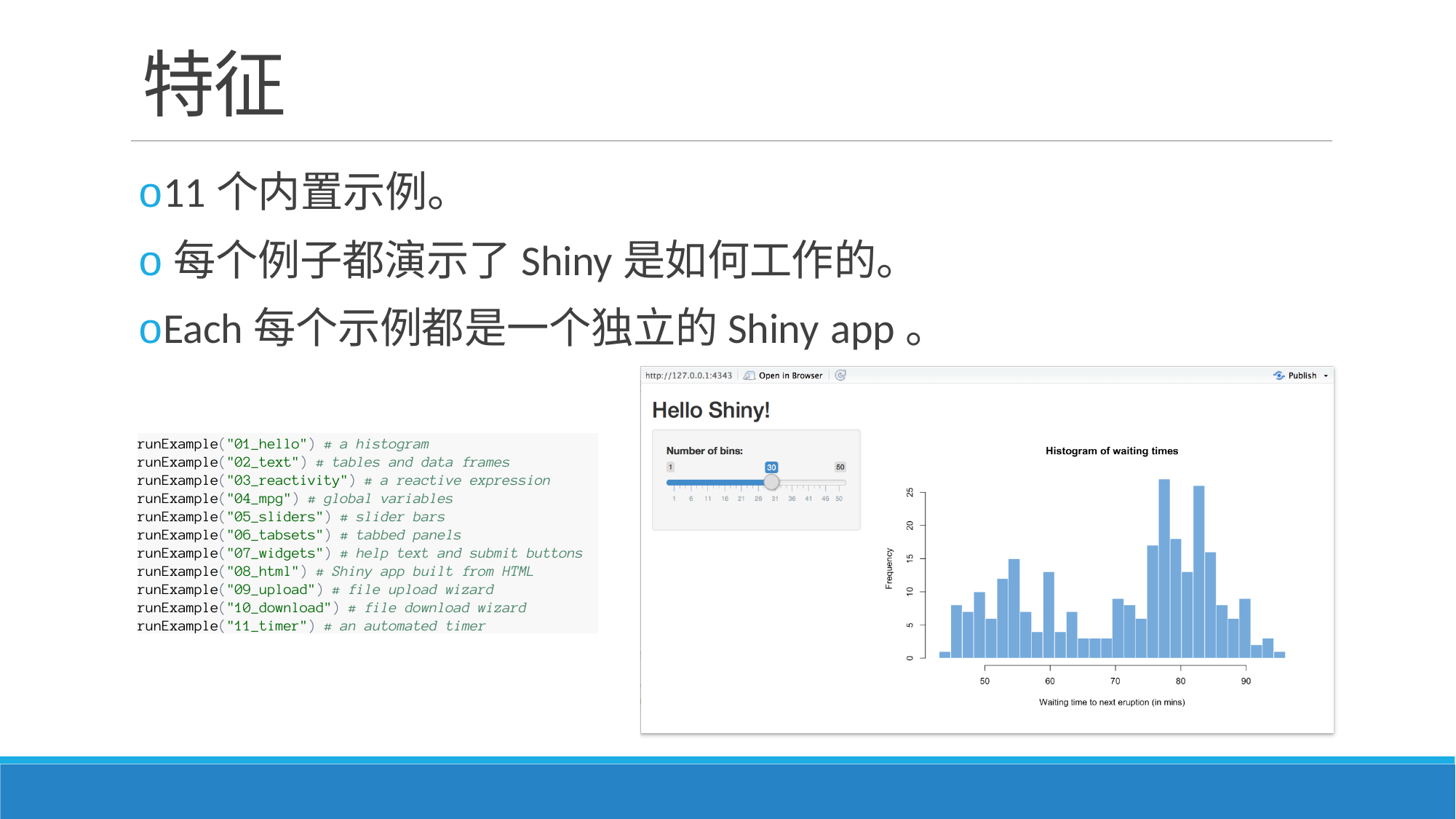

# 特征
o11个内置示例。
o每个例子都演示了Shiny是如何工作的。
oEach每个示例都是一个独立的Shiny app。

runExample("01_hello") # a histogram  runExample("02_text") # tables and data frames  runExample("03_reactivity") # a reactive expression  runExample("04_mpg") # global variables  runExample("05_sliders") # slider bars  runExample("06_tabsets") # tabbed panels  runExample("07_widgets") # help text and submit buttons  runExample("08_html") # Shiny app built from HTML  runExample("09_upload") # file upload wizard  runExample("10_download") # file download wizard  runExample("11_timer") # an automated timer